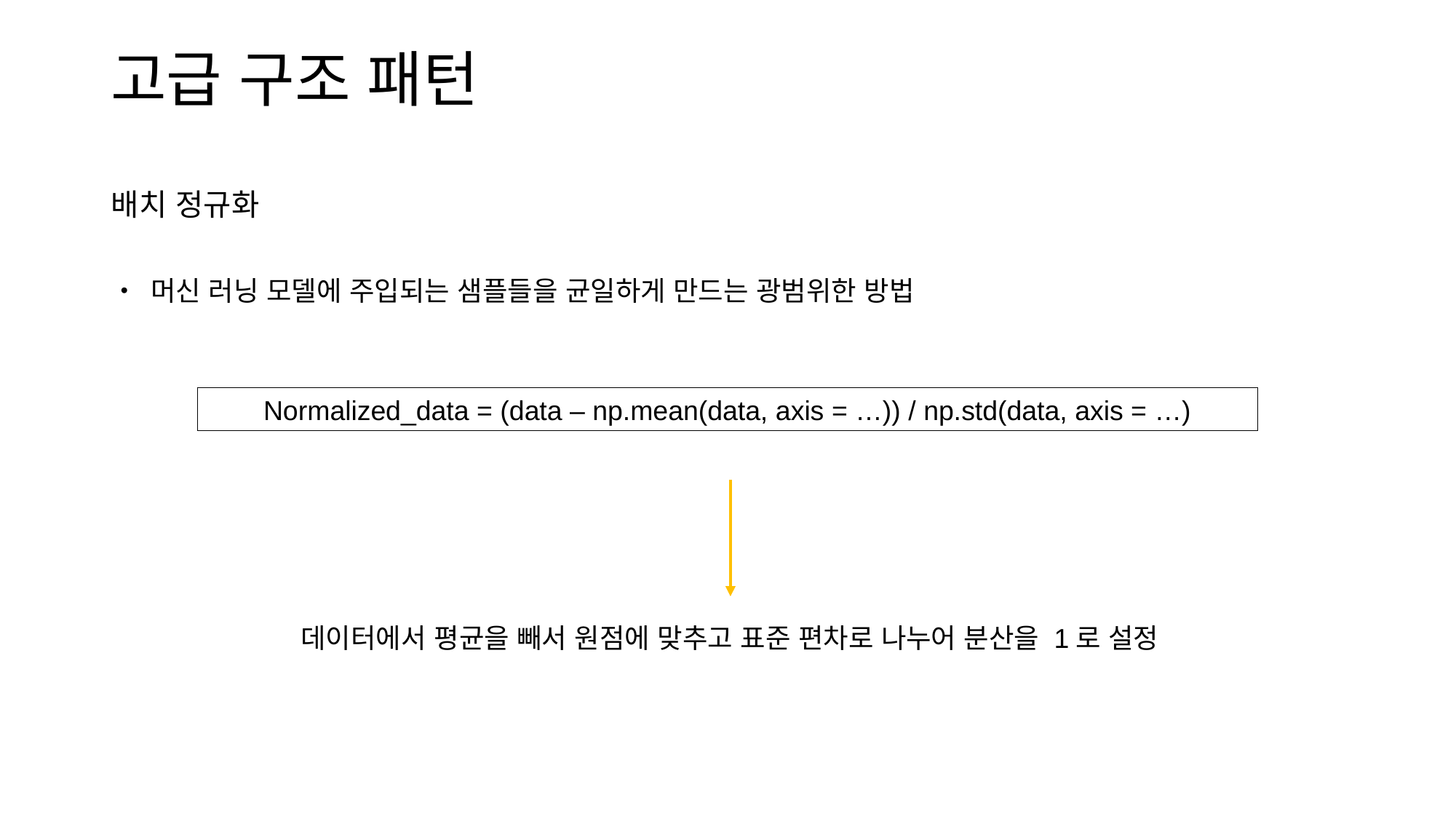

고급 구조 패턴
배치 정규화
• 머신 러닝 모델에 주입되는 샘플들을 균일하게 만드는 광범위한 방법
Normalized_data = (data – np.mean(data, axis = …)) / np.std(data, axis = …)
데이터에서 평균을 빼서 원점에 맞추고 표준 편차로 나누어 분산을 1로 설정